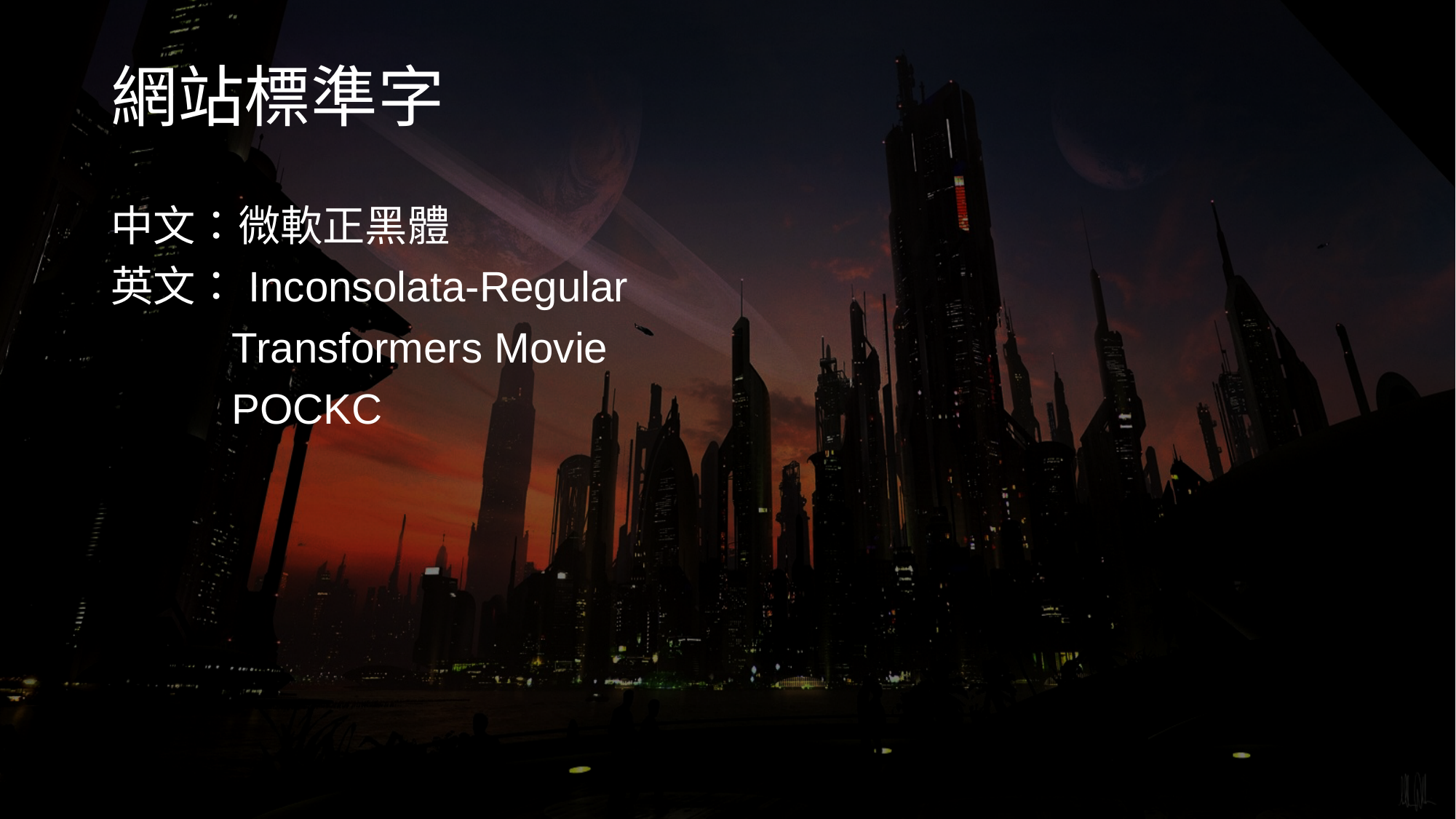

# 網站標準字
中文：微軟正黑體
英文：Inconsolata-Regular
	 Transformers Movie
	 POCKC